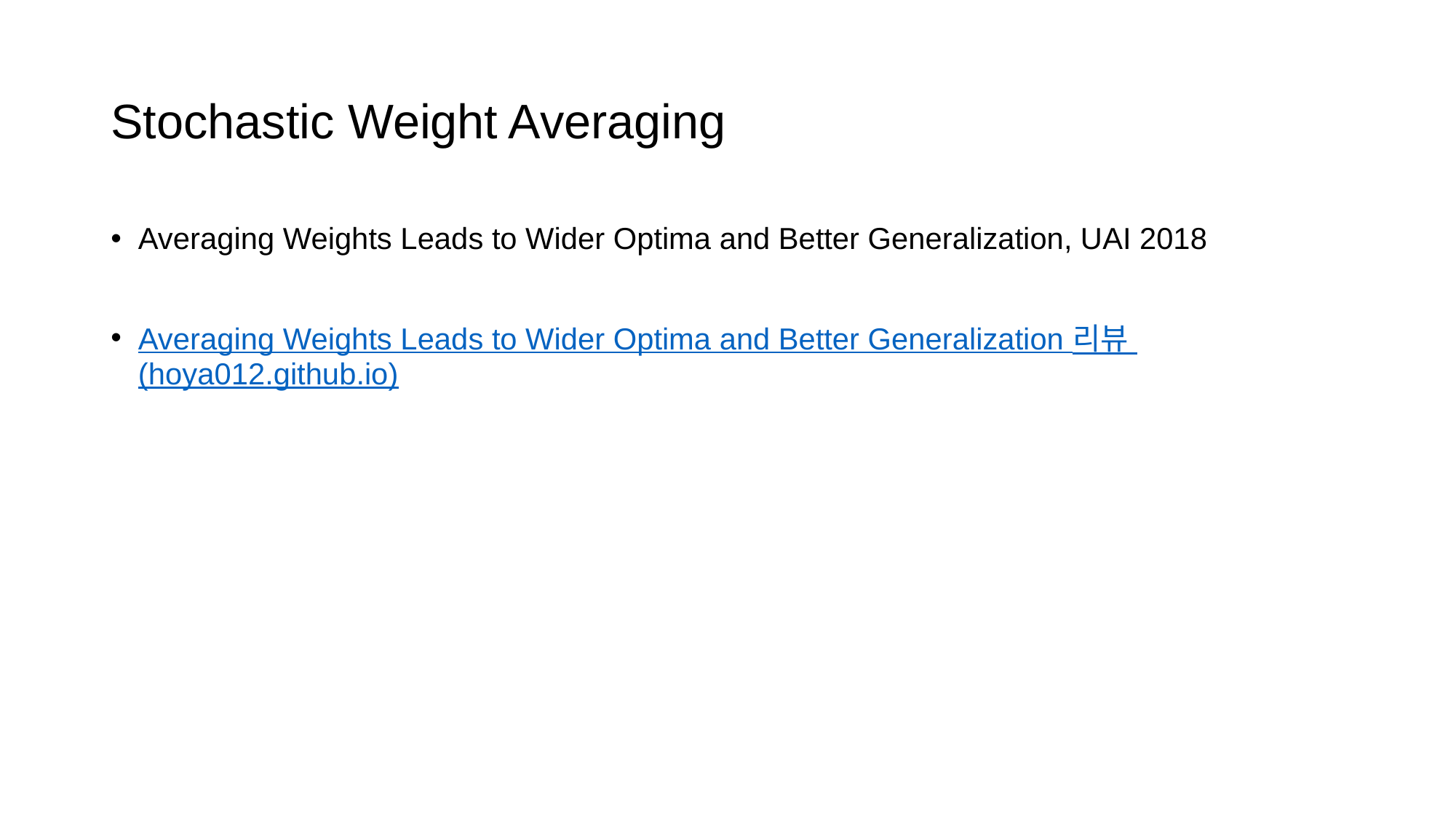

# Stochastic Weight Averaging
Averaging Weights Leads to Wider Optima and Better Generalization, UAI 2018

Averaging Weights Leads to Wider Optima and Better Generalization 리뷰 (hoya012.github.io)